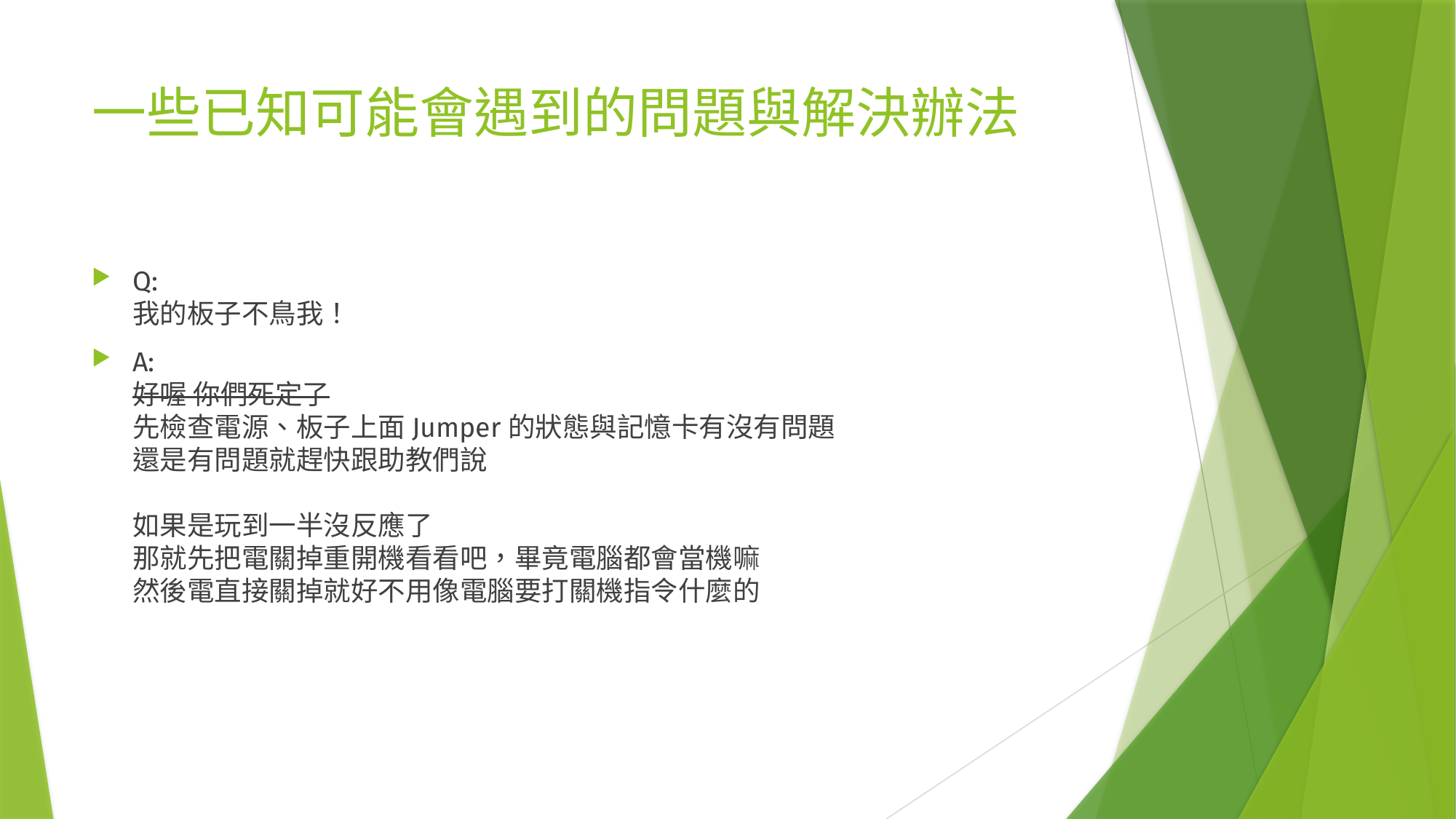

# 一些已知可能會遇到的問題與解決辦法
Q:
我的板子不鳥我！
A:
好喔 你們死定了
先檢查電源、板子上面Jumper的狀態與記憶卡有沒有問題
還是有問題就趕快跟助教們說
如果是玩到一半沒反應了
那就先把電關掉重開機看看吧，畢竟電腦都會當機嘛
然後電直接關掉就好不用像電腦要打關機指令什麼的